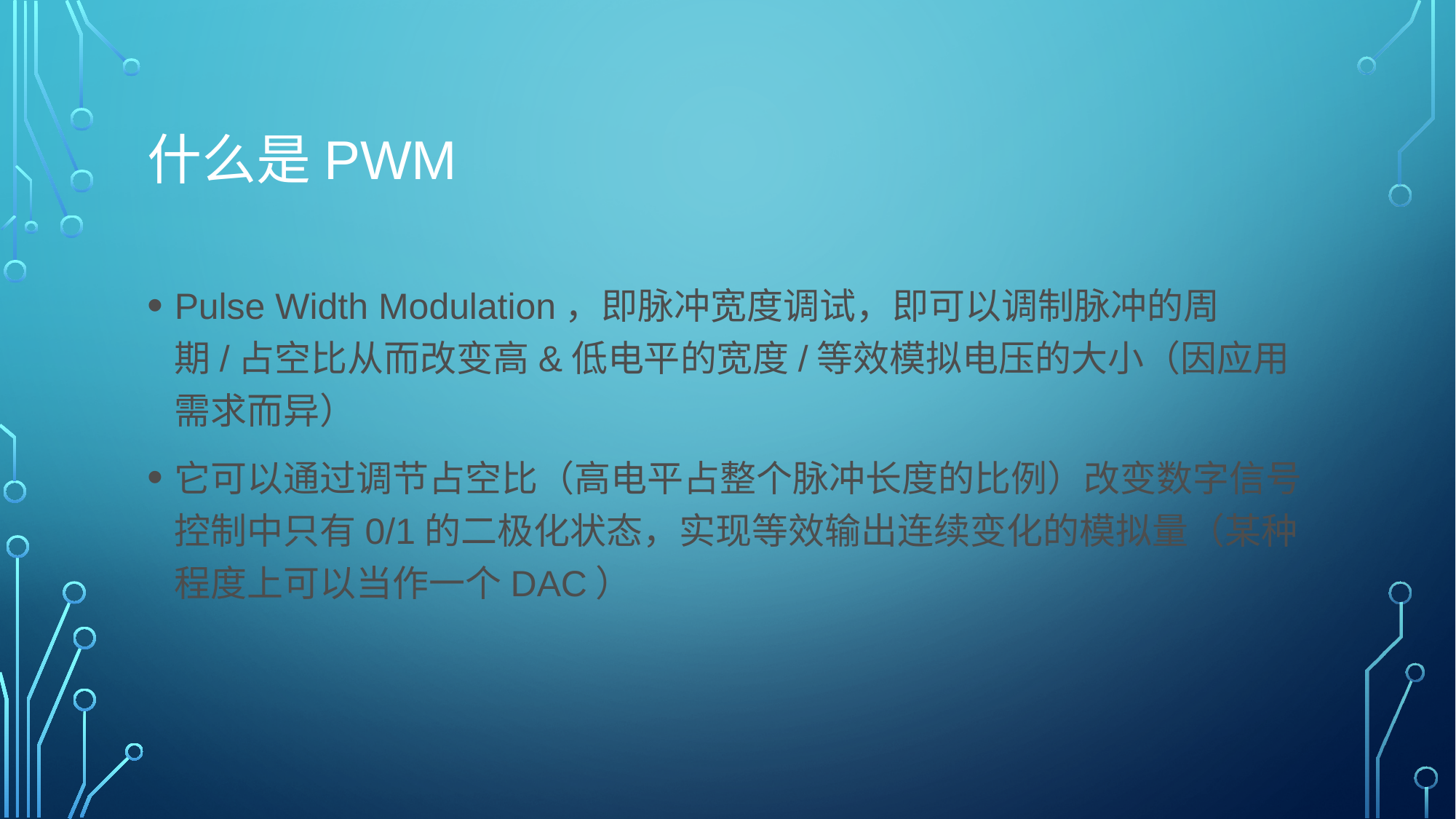

# 什么是PWM
Pulse Width Modulation，即脉冲宽度调试，即可以调制脉冲的周期/占空比从而改变高&低电平的宽度/等效模拟电压的大小（因应用需求而异）
它可以通过调节占空比（高电平占整个脉冲长度的比例）改变数字信号控制中只有0/1的二极化状态，实现等效输出连续变化的模拟量（某种程度上可以当作一个DAC）